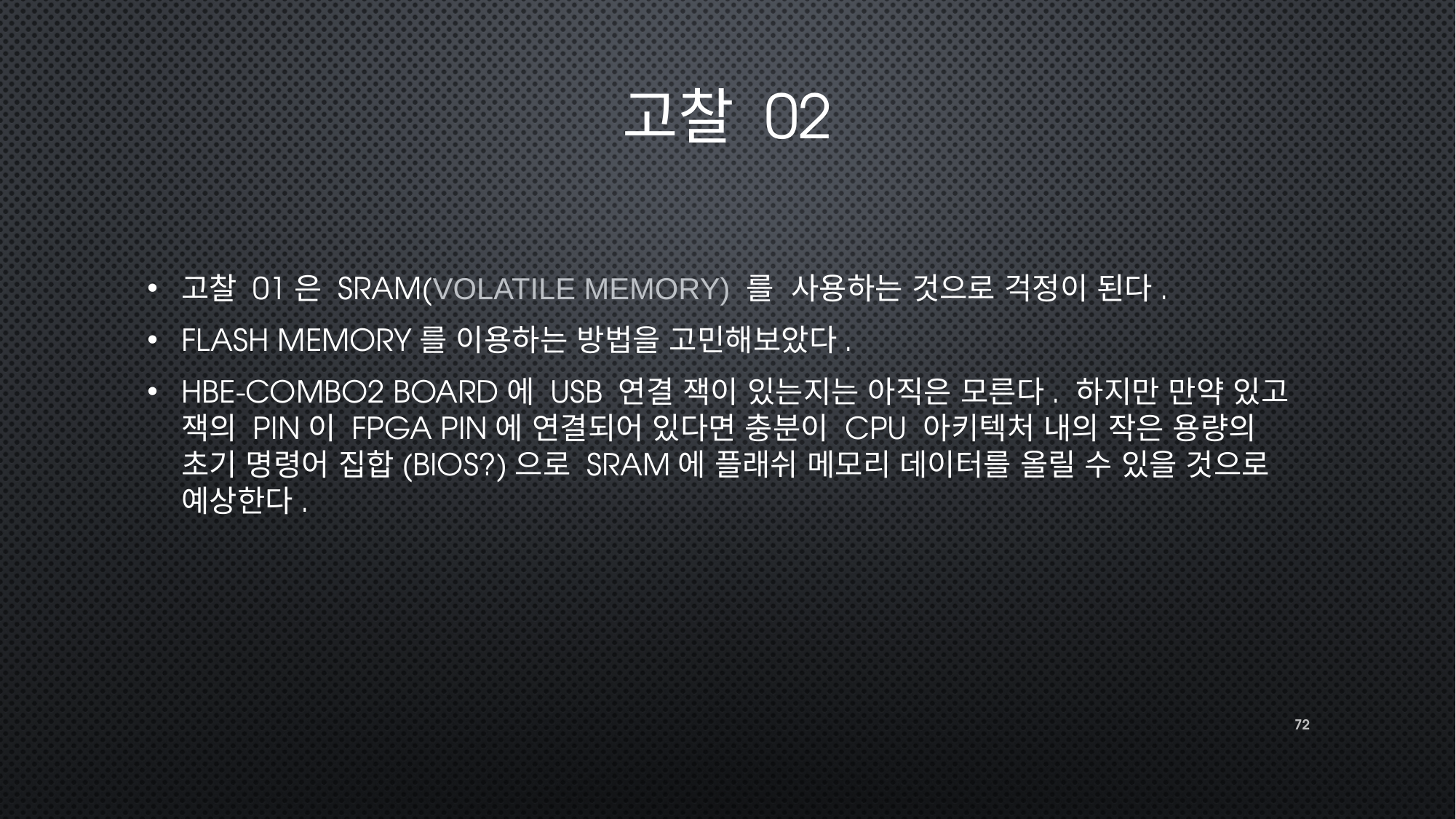

# 고찰 02
고찰 01은 SRAM(volatile Memory) 를  사용하는 것으로 걱정이 된다.
Flash Memory를 이용하는 방법을 고민해보았다.
hbe-combo2 board에 USB 연결 잭이 있는지는 아직은 모른다. 하지만 만약 있고 잭의 PIN이 FPGA PIN에 연결되어 있다면 충분이 CPU 아키텍처 내의 작은 용량의 초기 명령어 집합(BIOS?)으로 SRAM에 플래쉬 메모리 데이터를 올릴 수 있을 것으로 예상한다.
72